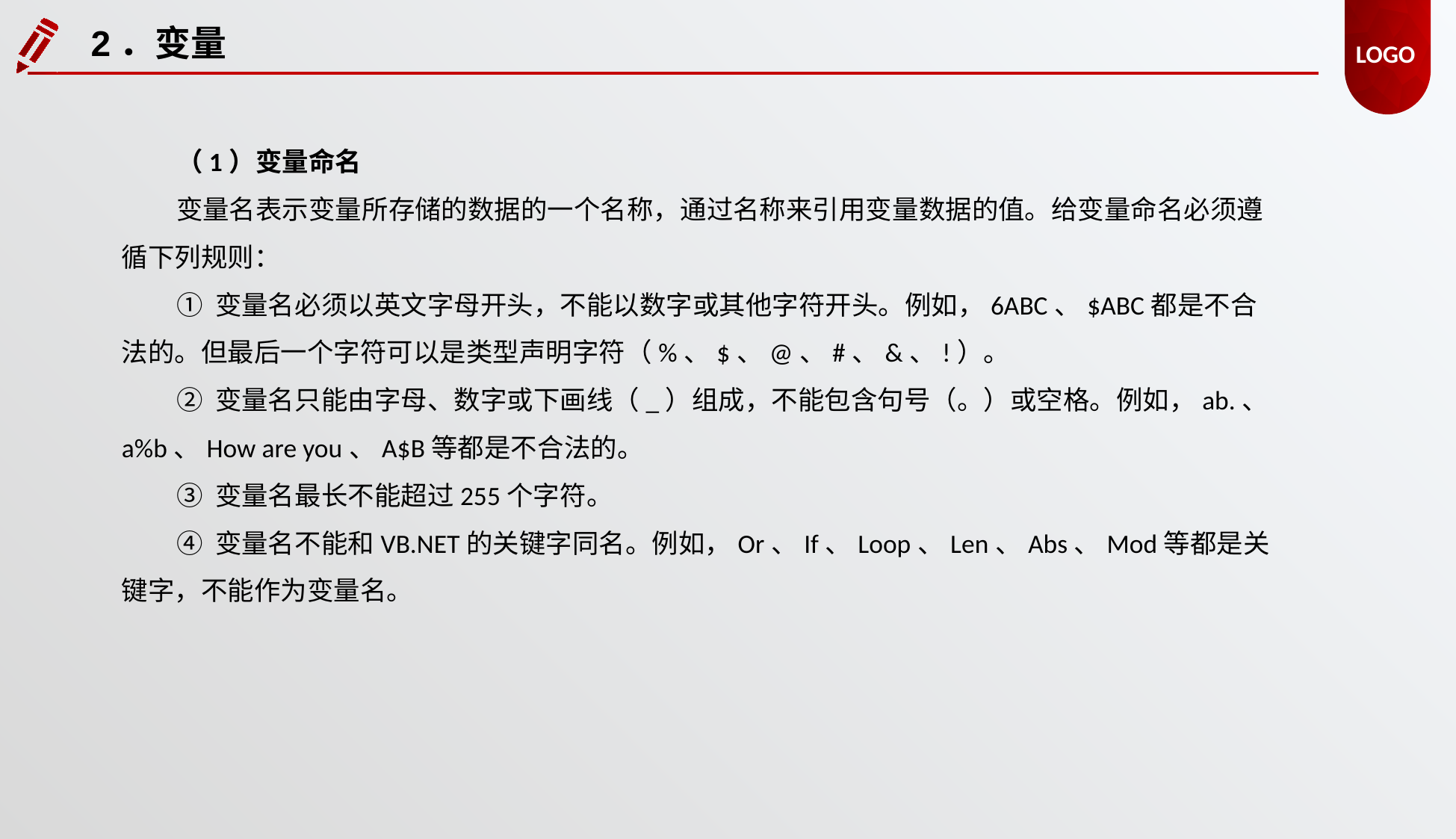

2．变量
（1）变量命名
变量名表示变量所存储的数据的一个名称，通过名称来引用变量数据的值。给变量命名必须遵循下列规则：
① 变量名必须以英文字母开头，不能以数字或其他字符开头。例如，6ABC、$ABC都是不合法的。但最后一个字符可以是类型声明字符（%、$、@、#、&、!）。
② 变量名只能由字母、数字或下画线（_）组成，不能包含句号（。）或空格。例如，ab.、a%b、How are you、A$B等都是不合法的。
③ 变量名最长不能超过255个字符。
④ 变量名不能和VB.NET的关键字同名。例如，Or、If、Loop、Len、Abs、Mod等都是关键字，不能作为变量名。